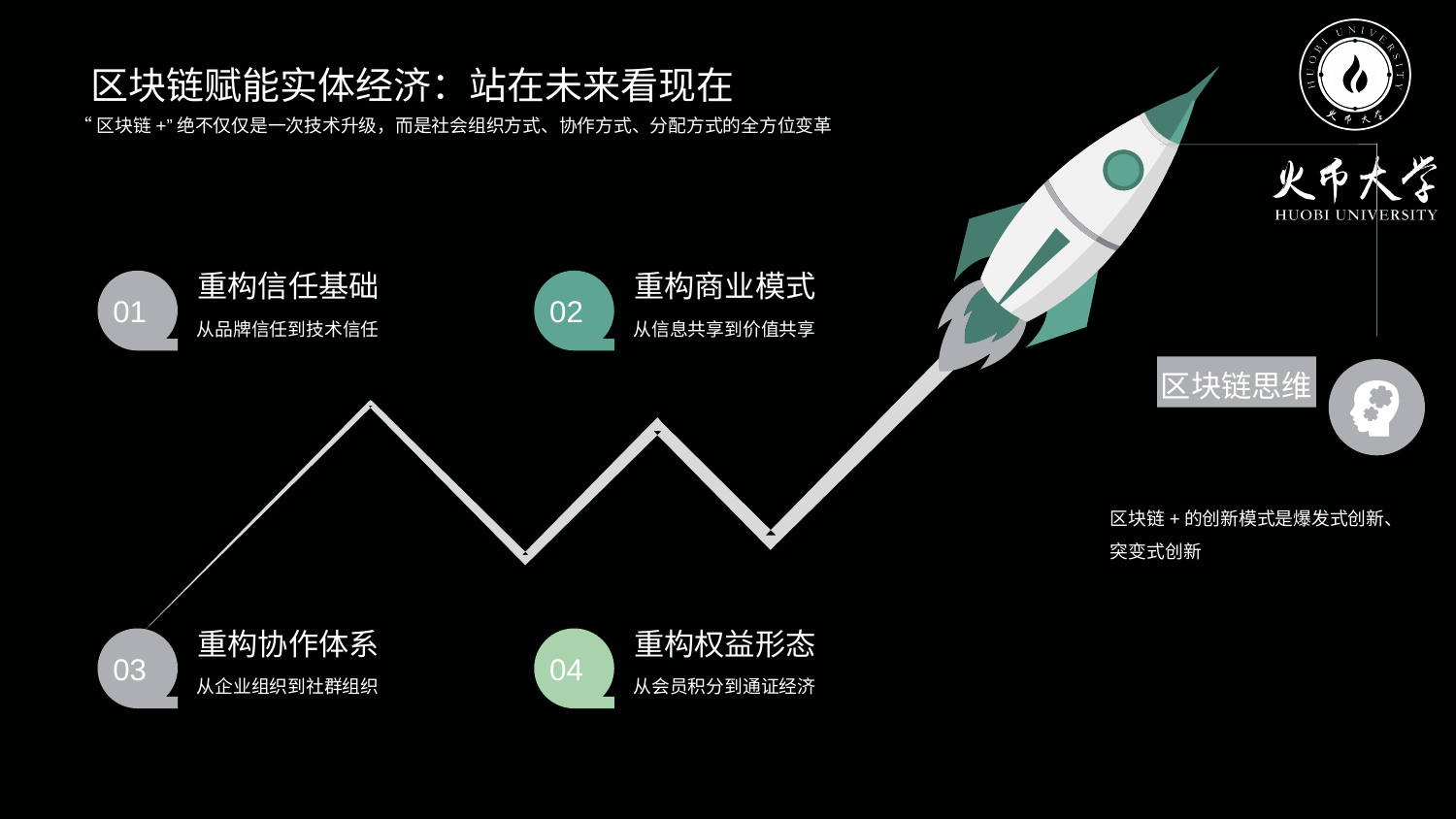

区块链赋能实体经济：站在未来看现在

“区块链+”绝不仅仅是一次技术升级，而是社会组织方式、协作方式、分配方式的全方位变革

重构信任基础
重构商业模式

01

02

从品牌信任到技术信任
从信息共享到价值共享
区块链思维

区块链+的创新模式是爆发式创新、突变式创新
重构协作体系
重构权益形态

03

04
从企业组织到社群组织
从会员积分到通证经济